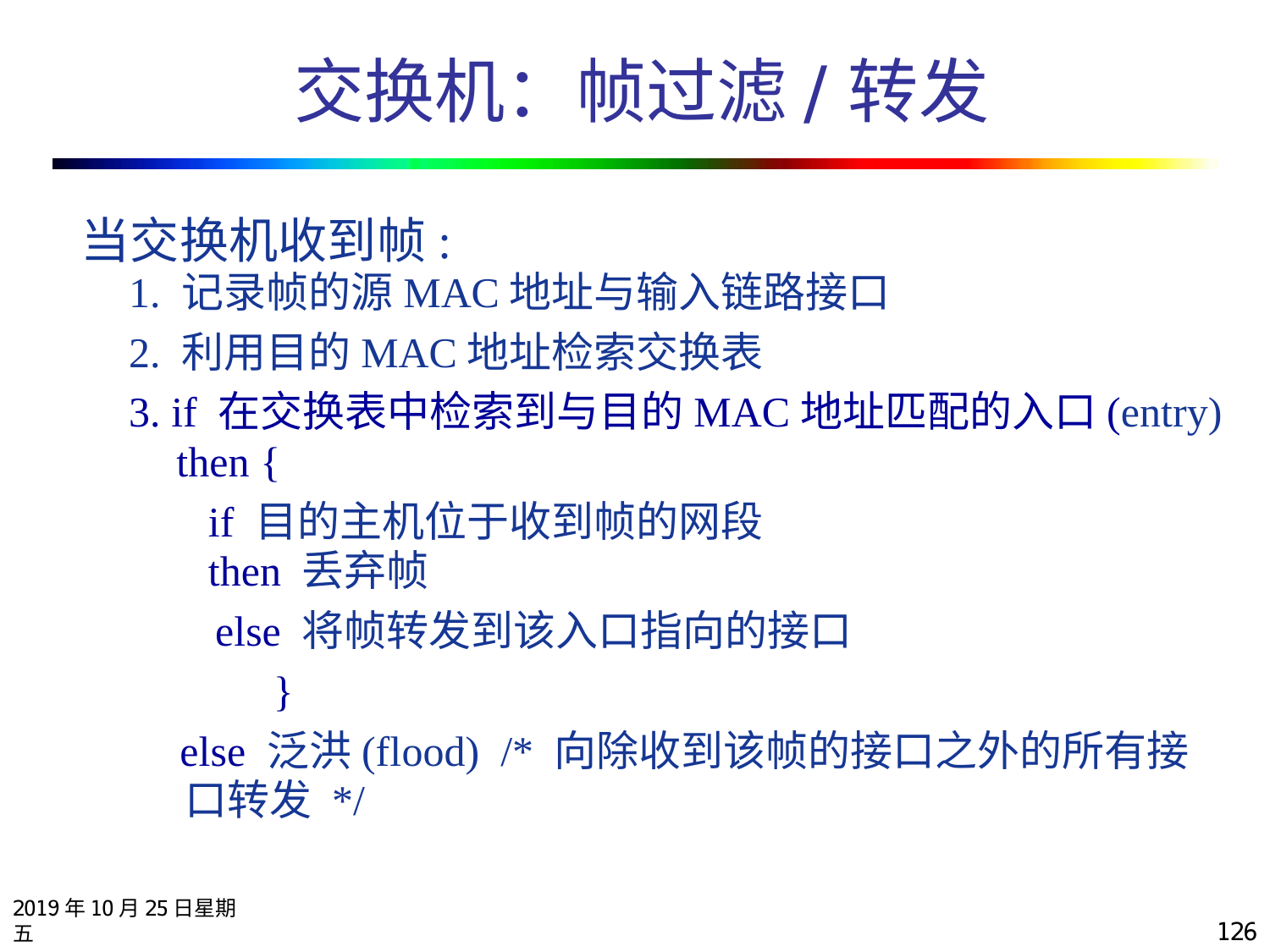

# 交换机：帧过滤/转发

当交换机收到帧:
	1. 记录帧的源MAC地址与输入链路接口
	2. 利用目的MAC地址检索交换表
	3. if 在交换表中检索到与目的MAC地址匹配的入口(entry)
		then {
					if 目的主机位于收到帧的网段
					then 丢弃帧
						else 将帧转发到该入口指向的接口

							}
			else 泛洪(flood)  /* 向除收到该帧的接口之外的所有接
				口转发 */
2019年10月25日星期五
126